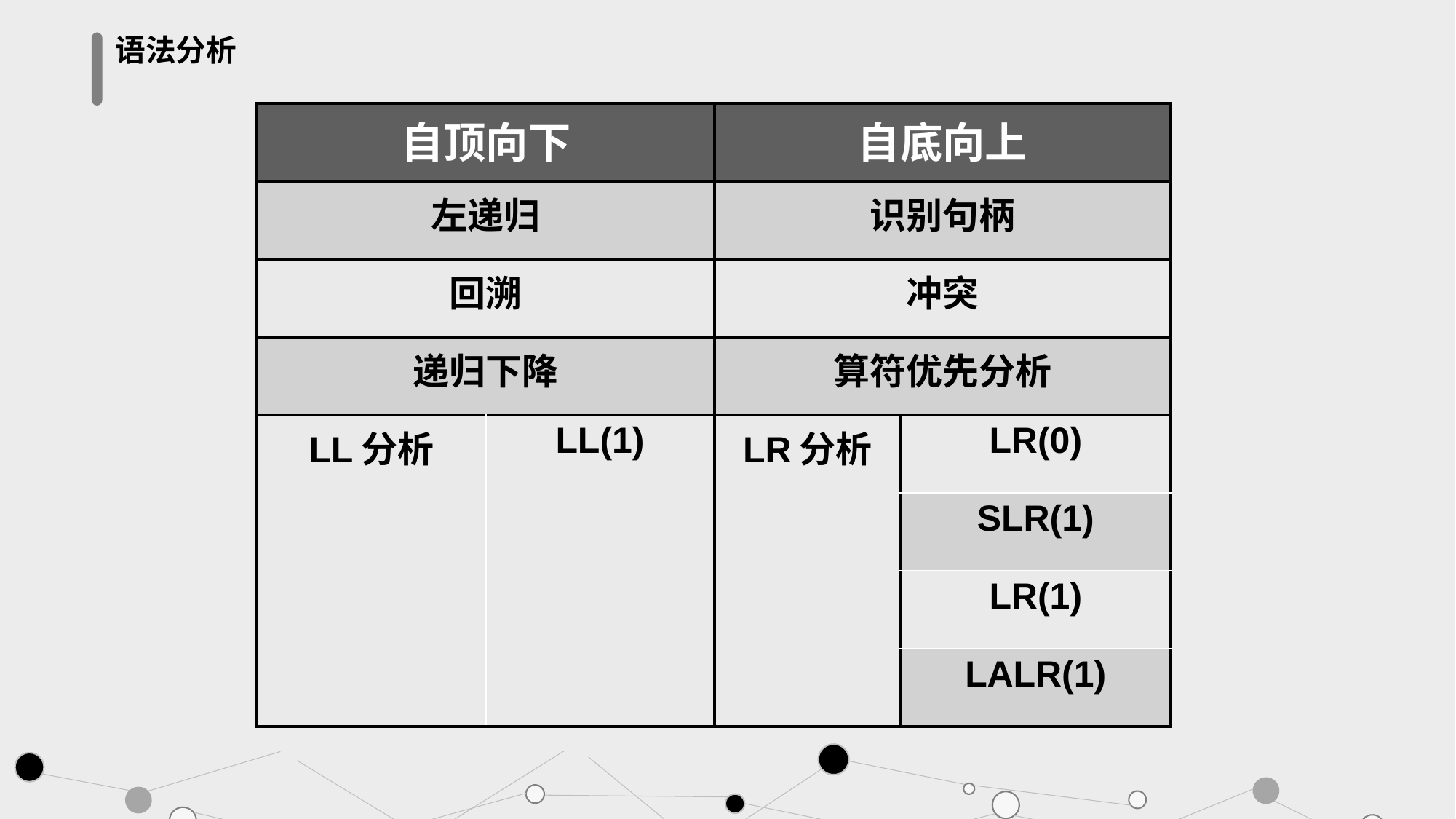

语法分析

| 自顶向下 |  | 自底向上 |  |
| --- | --- | --- | --- |
| 左递归 |  | 识别句柄 |  |
| 回溯 |  | 冲突 |  |
| 递归下降 |  | 算符优先分析 |  |
| LL分析 | LL(1) | LR分析 | LR(0) |
|  |  |  | SLR(1) |
|  |  |  | LR(1) |
|  |  |  | LALR(1) |